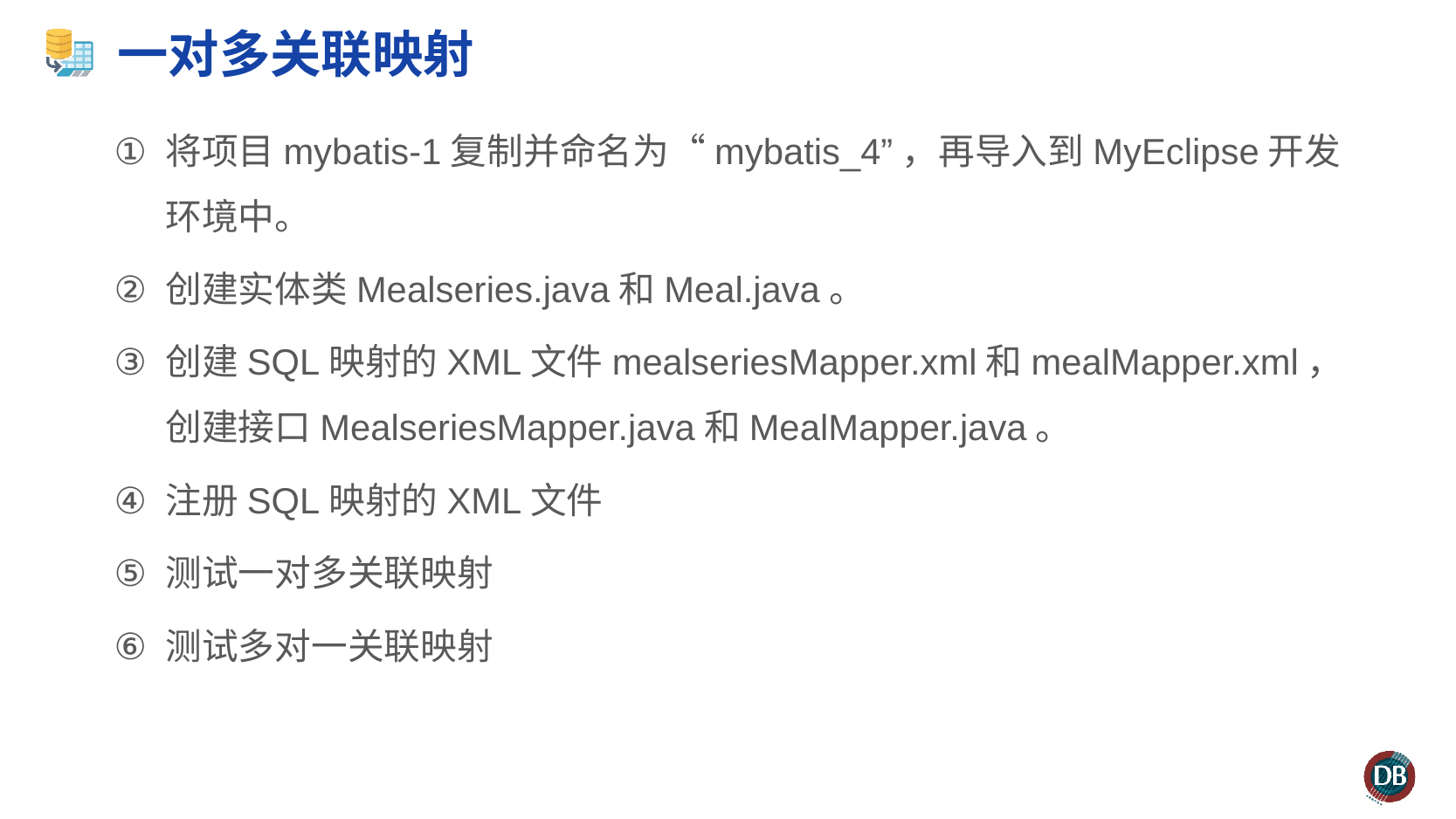

# 一对多关联映射
将项目mybatis-1复制并命名为“mybatis_4”，再导入到MyEclipse开发环境中。
创建实体类Mealseries.java和Meal.java。
创建SQL映射的XML文件mealseriesMapper.xml和mealMapper.xml，创建接口MealseriesMapper.java和MealMapper.java。
注册SQL映射的XML文件
测试一对多关联映射
测试多对一关联映射